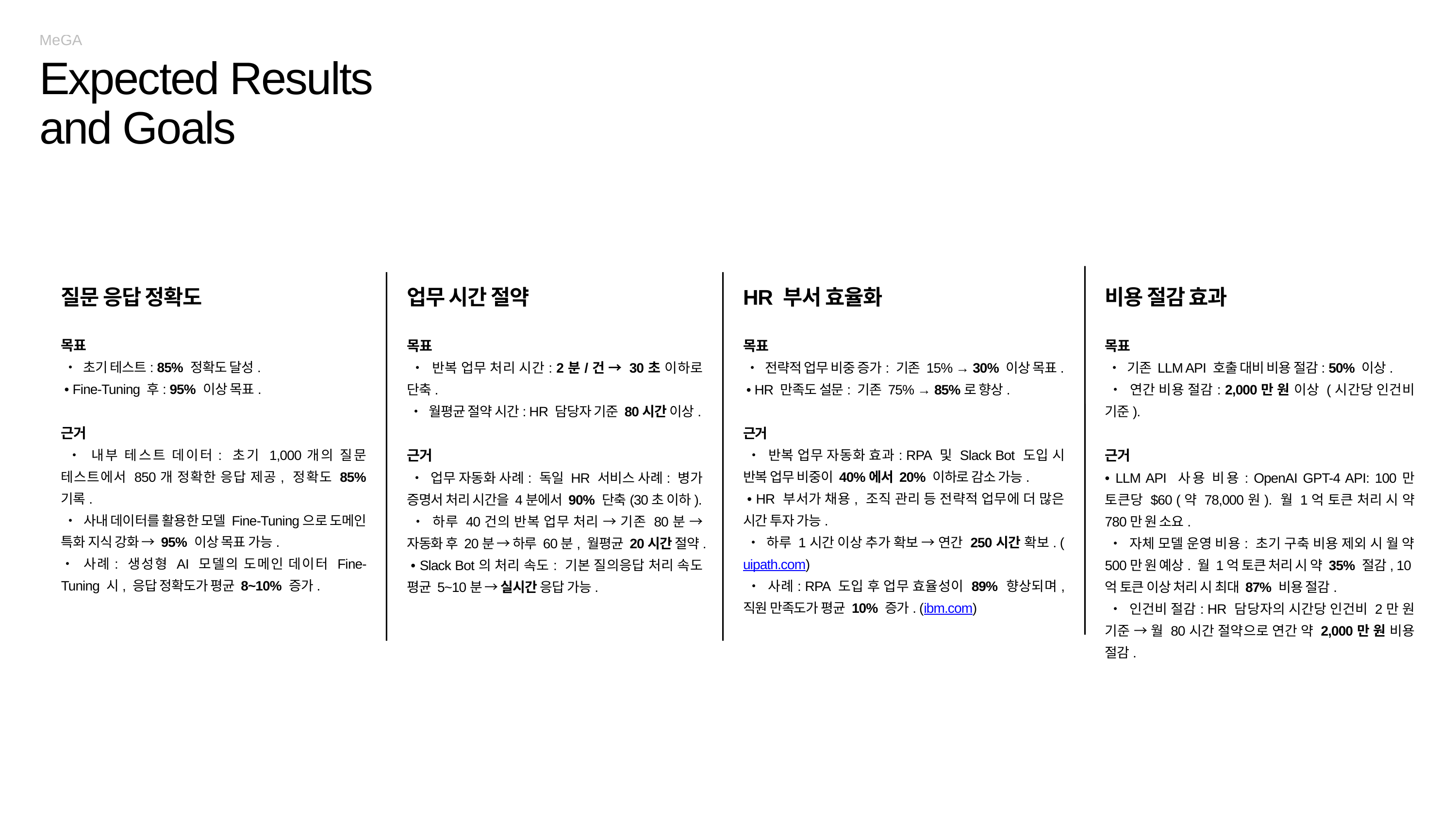

MeGA
Expected Results and Goals

질문 응답 정확도

목표
 • 초기 테스트: 85% 정확도 달성.
 • Fine-Tuning 후: 95% 이상 목표.

근거
 • 내부 테스트 데이터: 초기 1,000개의 질문 테스트에서 850개 정확한 응답 제공, 정확도 85% 기록.
 • 사내 데이터를 활용한 모델 Fine-Tuning으로 도메인 특화 지식 강화 → 95% 이상 목표 가능.
• 사례: 생성형 AI 모델의 도메인 데이터 Fine-Tuning 시, 응답 정확도가 평균 8~10% 증가.

업무 시간 절약

목표
 • 반복 업무 처리 시간: 2분/건 → 30초 이하로 단축.
 • 월평균 절약 시간: HR 담당자 기준 80시간 이상.

근거
 • 업무 자동화 사례: 독일 HR 서비스 사례: 병가 증명서 처리 시간을 4분에서 90% 단축(30초 이하).
 • 하루 40건의 반복 업무 처리 → 기존 80분 → 자동화 후 20분 → 하루 60분, 월평균 20시간 절약.
 • Slack Bot의 처리 속도: 기본 질의응답 처리 속도 평균 5~10분 → 실시간 응답 가능.

HR 부서 효율화

목표
 • 전략적 업무 비중 증가: 기존 15% → 30% 이상 목표.
 • HR 만족도 설문: 기존 75% → 85%로 향상.

근거
 • 반복 업무 자동화 효과: RPA 및 Slack Bot 도입 시 반복 업무 비중이 40%에서 20% 이하로 감소 가능.
 • HR 부서가 채용, 조직 관리 등 전략적 업무에 더 많은 시간 투자 가능.
 • 하루 1시간 이상 추가 확보 → 연간 250시간 확보. (uipath.com)
 • 사례: RPA 도입 후 업무 효율성이 89% 향상되며, 직원 만족도가 평균 10% 증가. (ibm.com)

비용 절감 효과

목표
 • 기존 LLM API 호출 대비 비용 절감: 50% 이상.
 • 연간 비용 절감: 2,000만 원 이상 (시간당 인건비 기준).

근거
• LLM API 사용 비용: OpenAI GPT-4 API: 100만 토큰당 $60 (약 78,000원). 월 1억 토큰 처리 시 약 780만 원 소요.
 • 자체 모델 운영 비용: 초기 구축 비용 제외 시 월 약 500만 원 예상. 월 1억 토큰 처리 시 약 35% 절감, 10억 토큰 이상 처리 시 최대 87% 비용 절감.
 • 인건비 절감: HR 담당자의 시간당 인건비 2만 원 기준 → 월 80시간 절약으로 연간 약 2,000만 원 비용 절감.